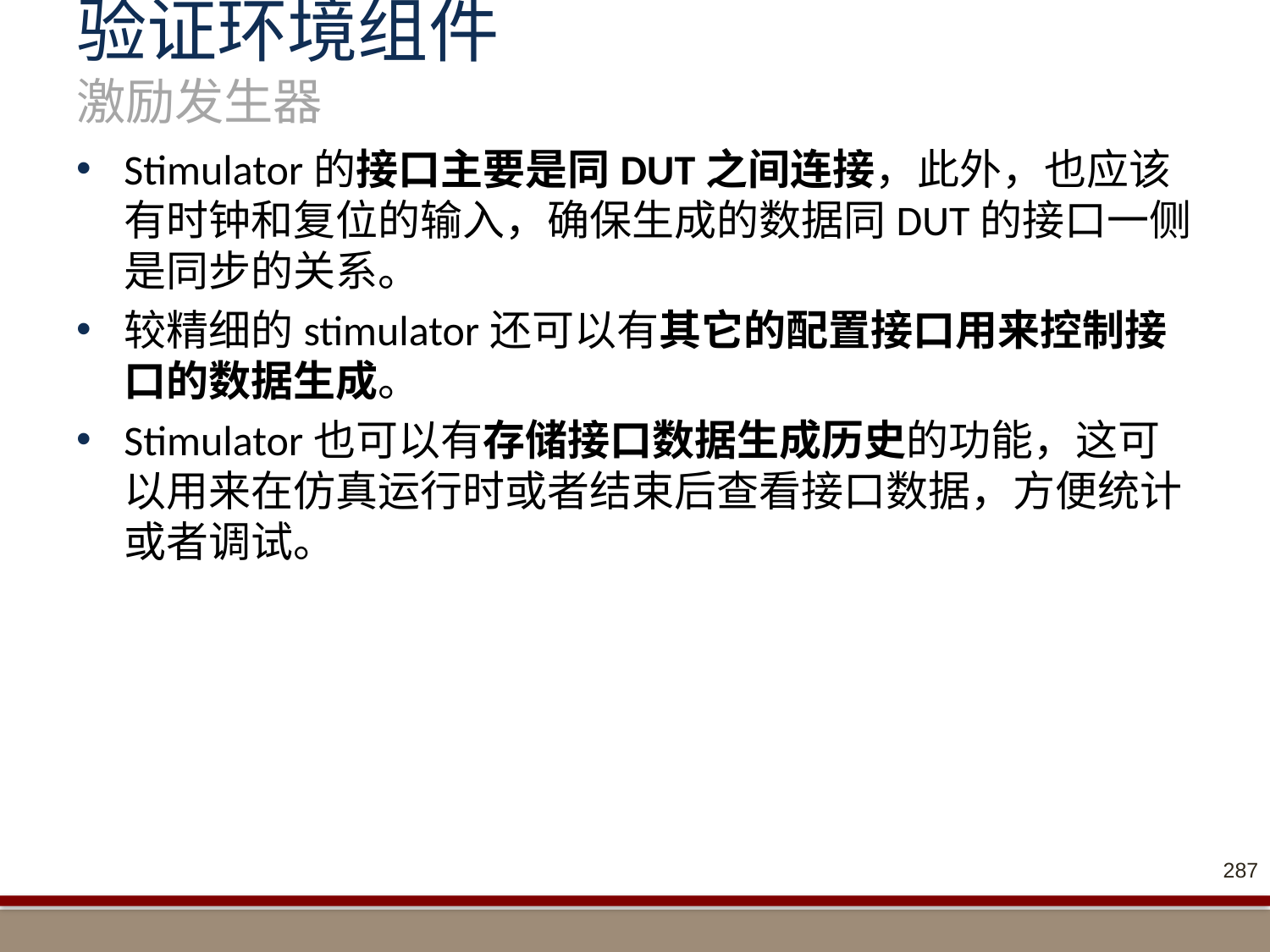

# 验证环境组件 激励发生器
Stimulator的接口主要是同DUT之间连接，此外，也应该有时钟和复位的输入，确保生成的数据同DUT的接口一侧是同步的关系。
较精细的stimulator还可以有其它的配置接口用来控制接口的数据生成。
Stimulator也可以有存储接口数据生成历史的功能，这可以用来在仿真运行时或者结束后查看接口数据，方便统计或者调试。
287